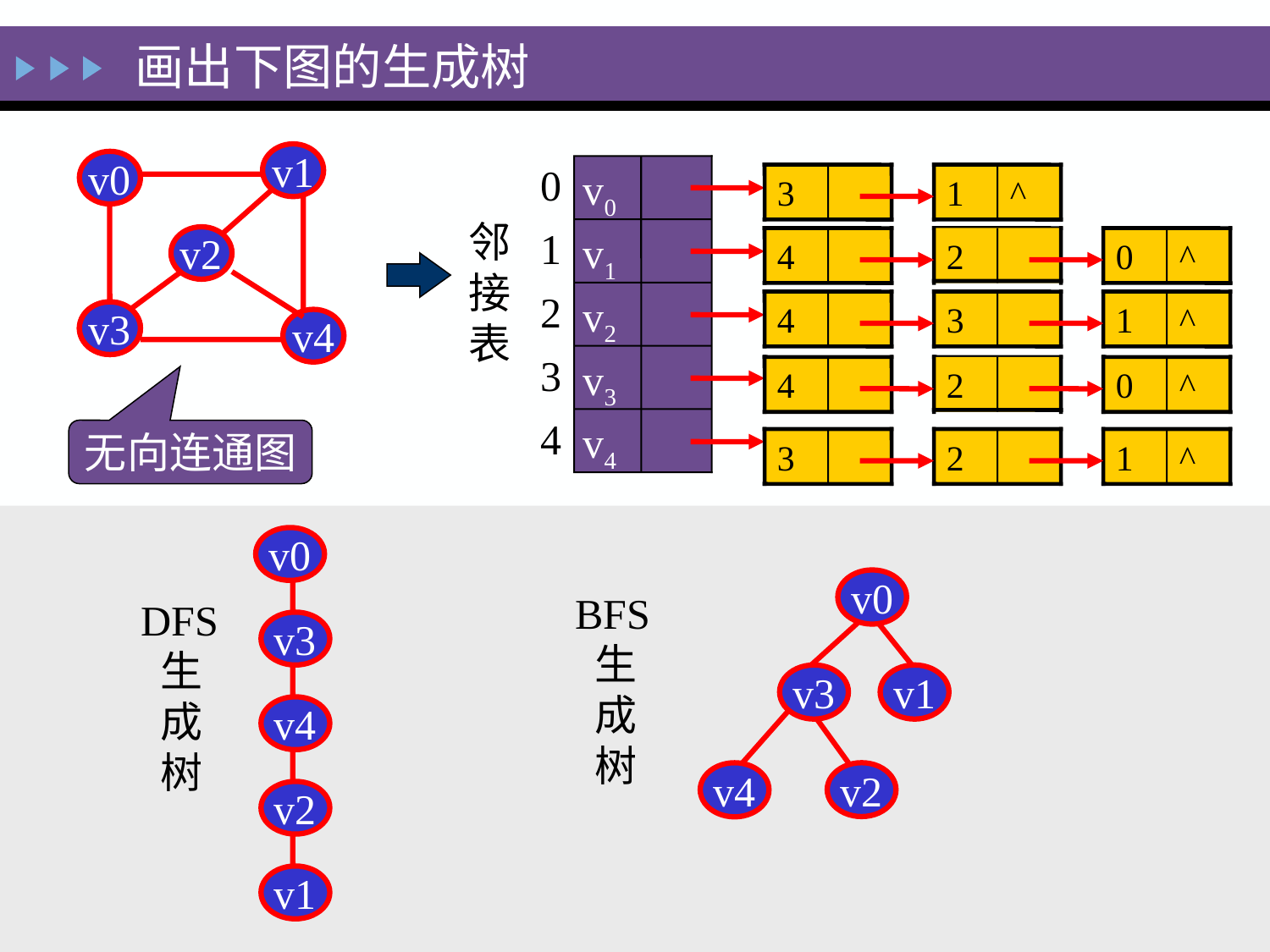

画出下图的生成树
v1
v0

v2

v4
v3
v4

v0

3

1

^

v1

4

2

0

^

v2

4

3

1

^

v3

4

2

0

^

v4

3

2

1

^

| 0 |
| --- |
| 1 |
| 2 |
| 3 |
| 4 |
邻接表

无向连通图

v0

v0
BFS生成树
DFS生成树
v3

v3
v1

v4

v4
v2

v2

v1